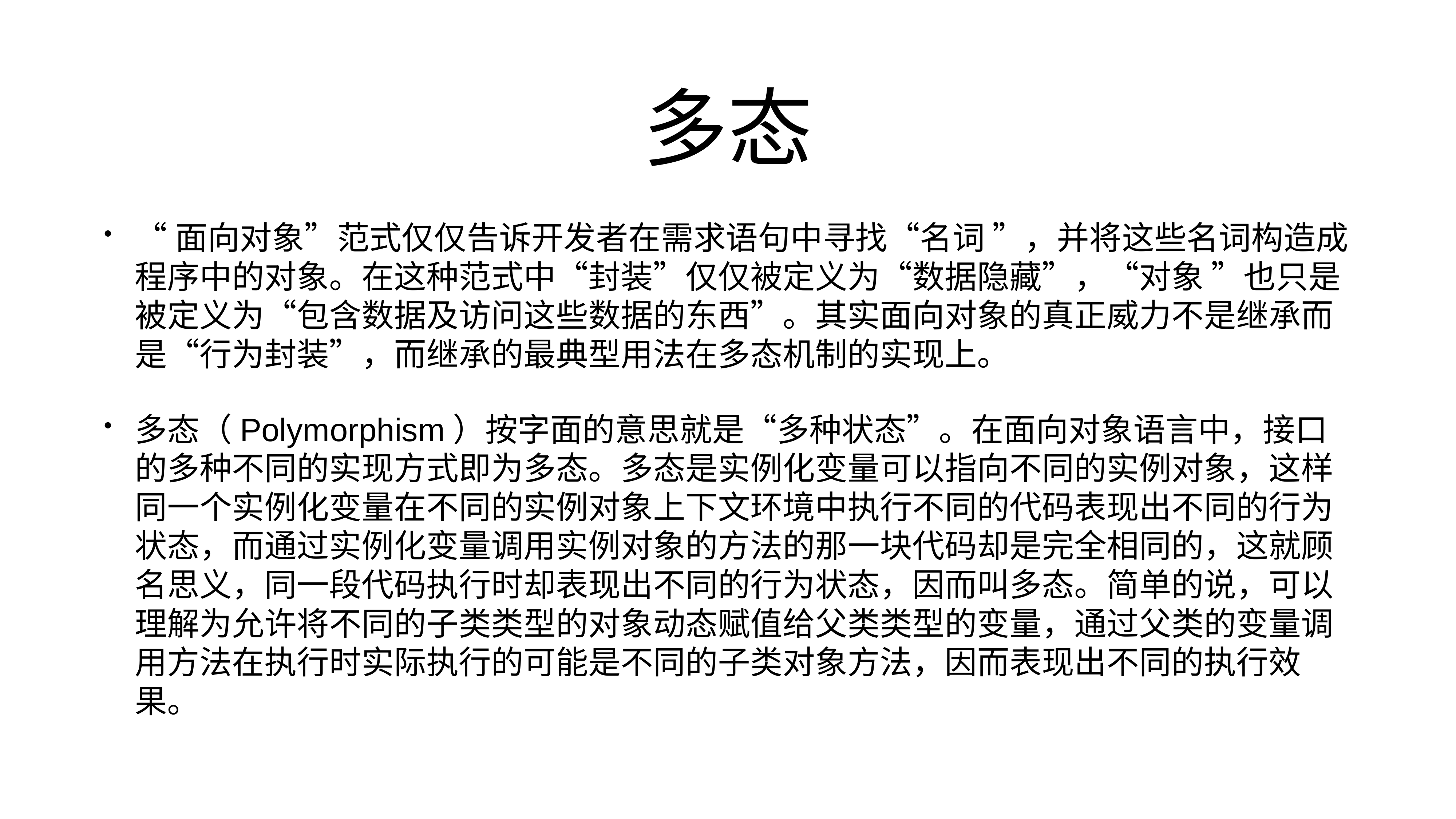

# 多态
“面向对象”范式仅仅告诉开发者在需求语句中寻找“名词 ”，并将这些名词构造成程序中的对象。在这种范式中“封装”仅仅被定义为“数据隐藏”，“对象 ”也只是被定义为“包含数据及访问这些数据的东西”。其实面向对象的真正威力不是继承而是“行为封装”，而继承的最典型用法在多态机制的实现上。
多态（Polymorphism）按字面的意思就是“多种状态”。在面向对象语言中，接口的多种不同的实现方式即为多态。多态是实例化变量可以指向不同的实例对象，这样同一个实例化变量在不同的实例对象上下文环境中执行不同的代码表现出不同的行为状态，而通过实例化变量调用实例对象的方法的那一块代码却是完全相同的，这就顾名思义，同一段代码执行时却表现出不同的行为状态，因而叫多态。简单的说，可以理解为允许将不同的子类类型的对象动态赋值给父类类型的变量，通过父类的变量调用方法在执行时实际执行的可能是不同的子类对象方法，因而表现出不同的执行效果。